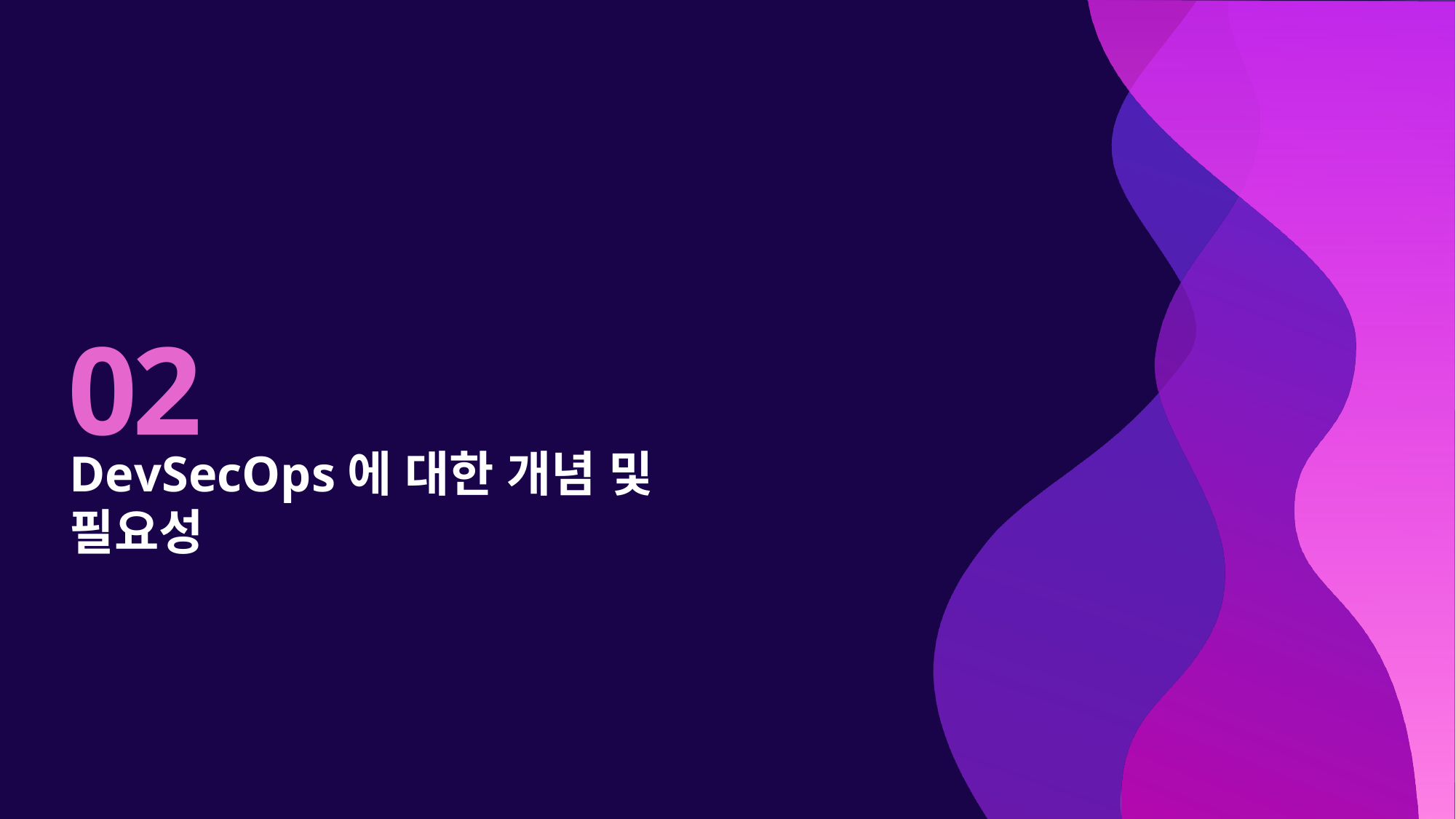

# 02
DevSecOps에 대한 개념 및 필요성